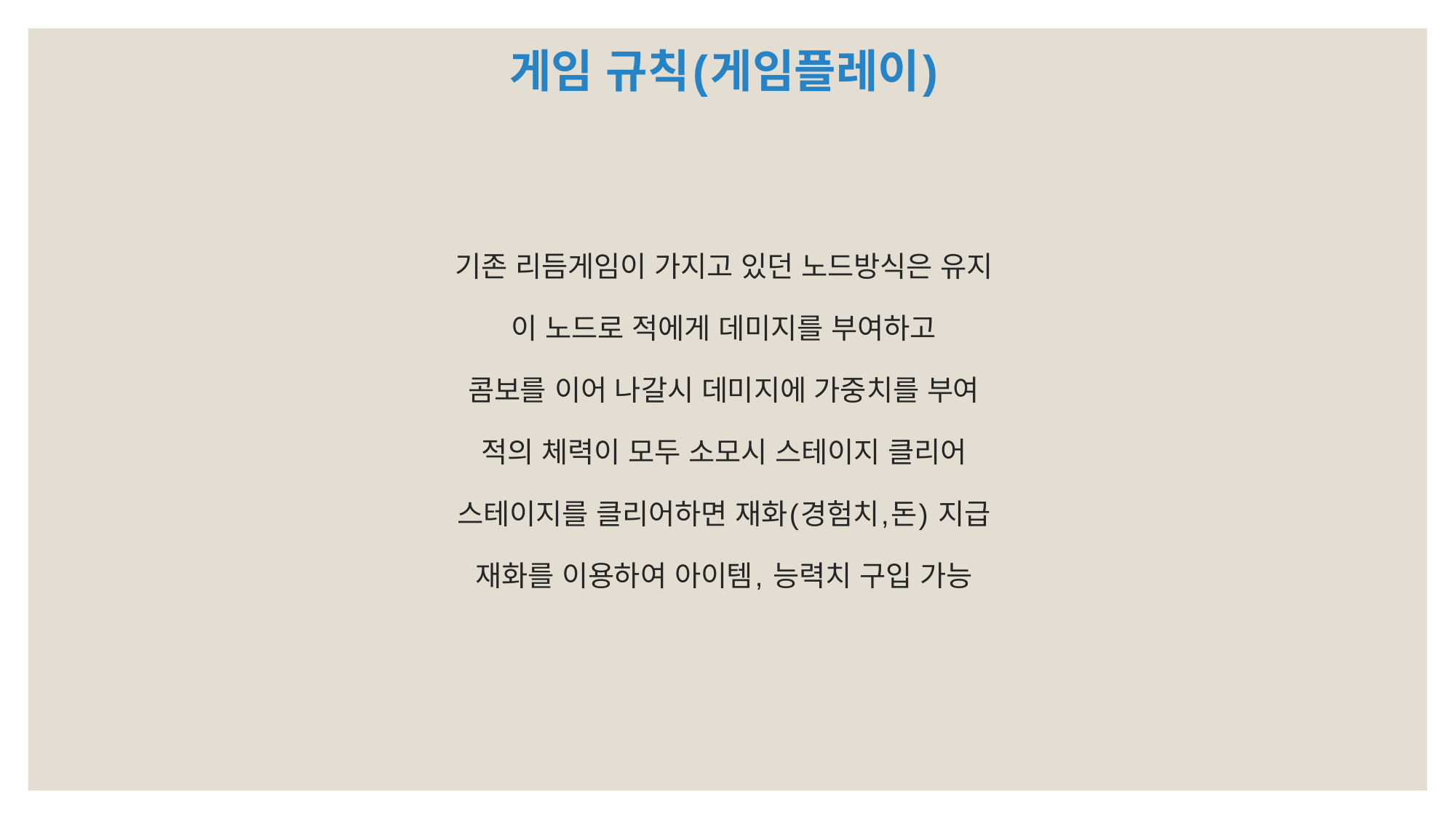

게임 규칙(게임플레이)

기존 리듬게임이 가지고 있던 노드방식은 유지

이 노드로 적에게 데미지를 부여하고

콤보를 이어 나갈시 데미지에 가중치를 부여

적의 체력이 모두 소모시 스테이지 클리어

스테이지를 클리어하면 재화(경험치,돈) 지급

재화를 이용하여 아이템, 능력치 구입 가능